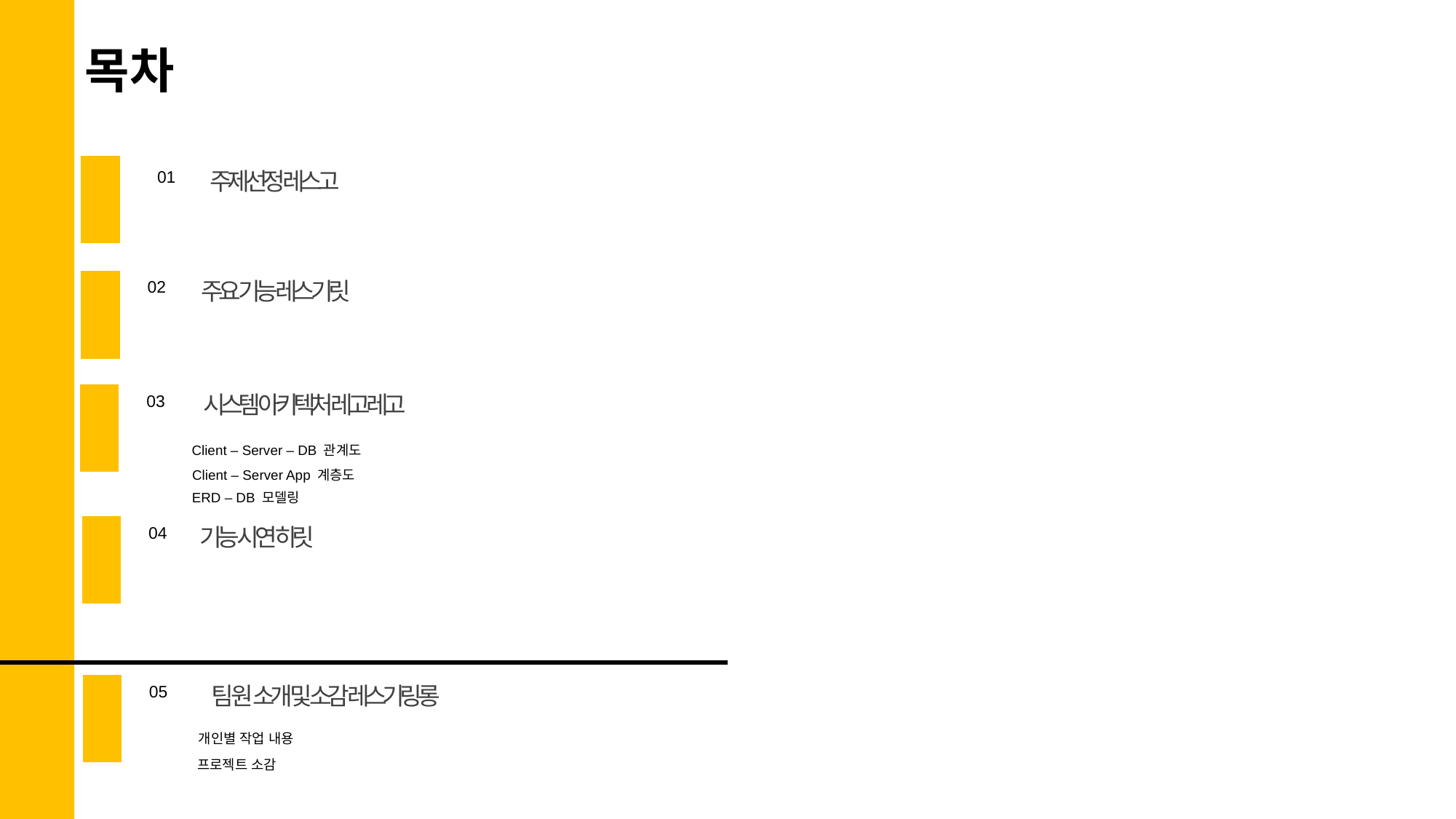

목차

주제선정 레스고
01

주요 기능 레스기릿
02

시스템 아키텍처 레고레고
03
Client – Server – DB 관계도
Client – Server App 계층도
ERD – DB 모델링

기능 시연 히릿
04

팀 원  소개 및 소감 레스기링롱
05
개인별 작업 내용
프로젝트 소감